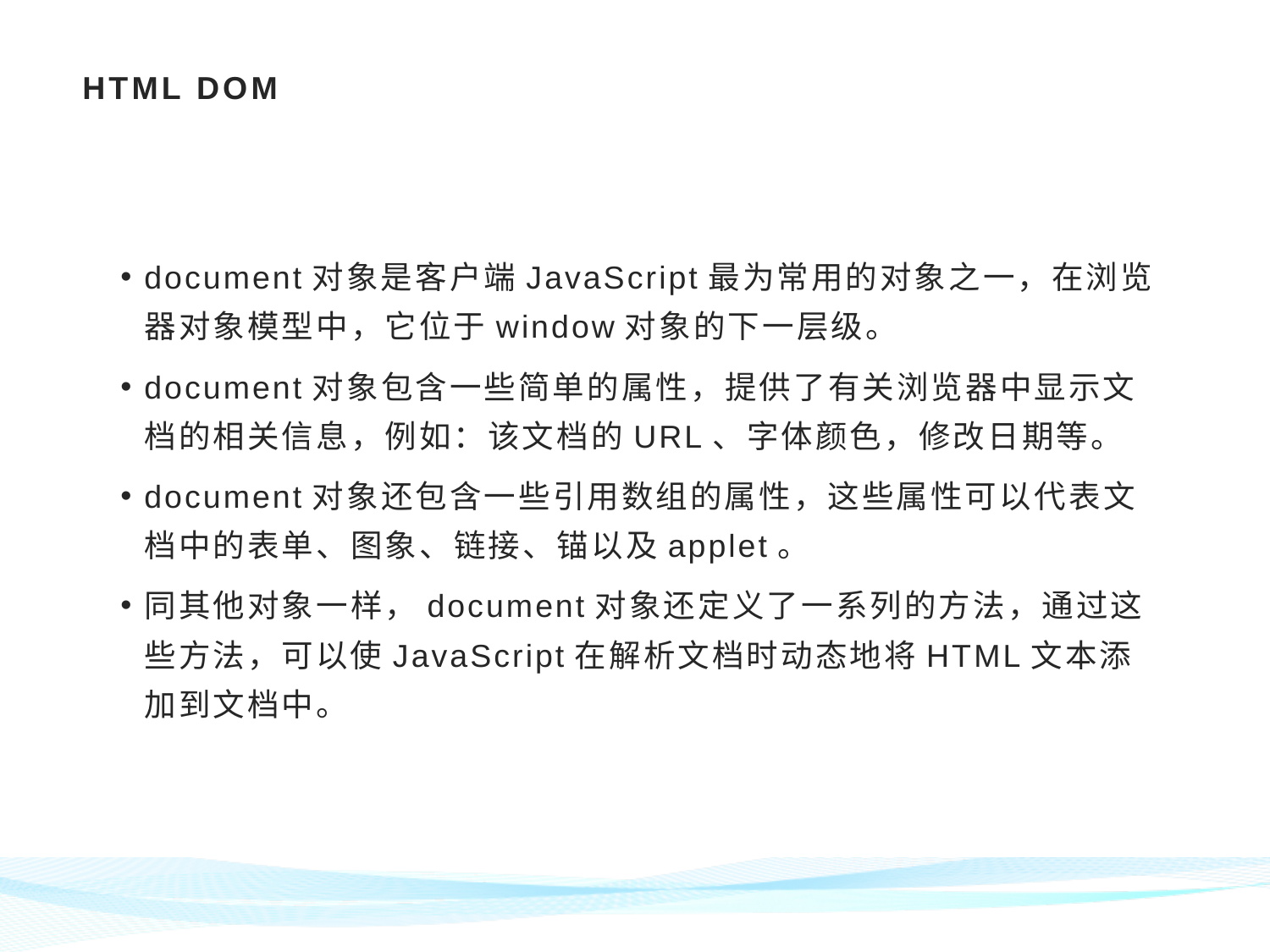

# HTML DOM
document对象是客户端JavaScript最为常用的对象之一，在浏览器对象模型中，它位于window对象的下一层级。
document对象包含一些简单的属性，提供了有关浏览器中显示文档的相关信息，例如：该文档的URL、字体颜色，修改日期等。
document对象还包含一些引用数组的属性，这些属性可以代表文档中的表单、图象、链接、锚以及applet。
同其他对象一样，document对象还定义了一系列的方法，通过这些方法，可以使JavaScript在解析文档时动态地将HTML文本添加到文档中。